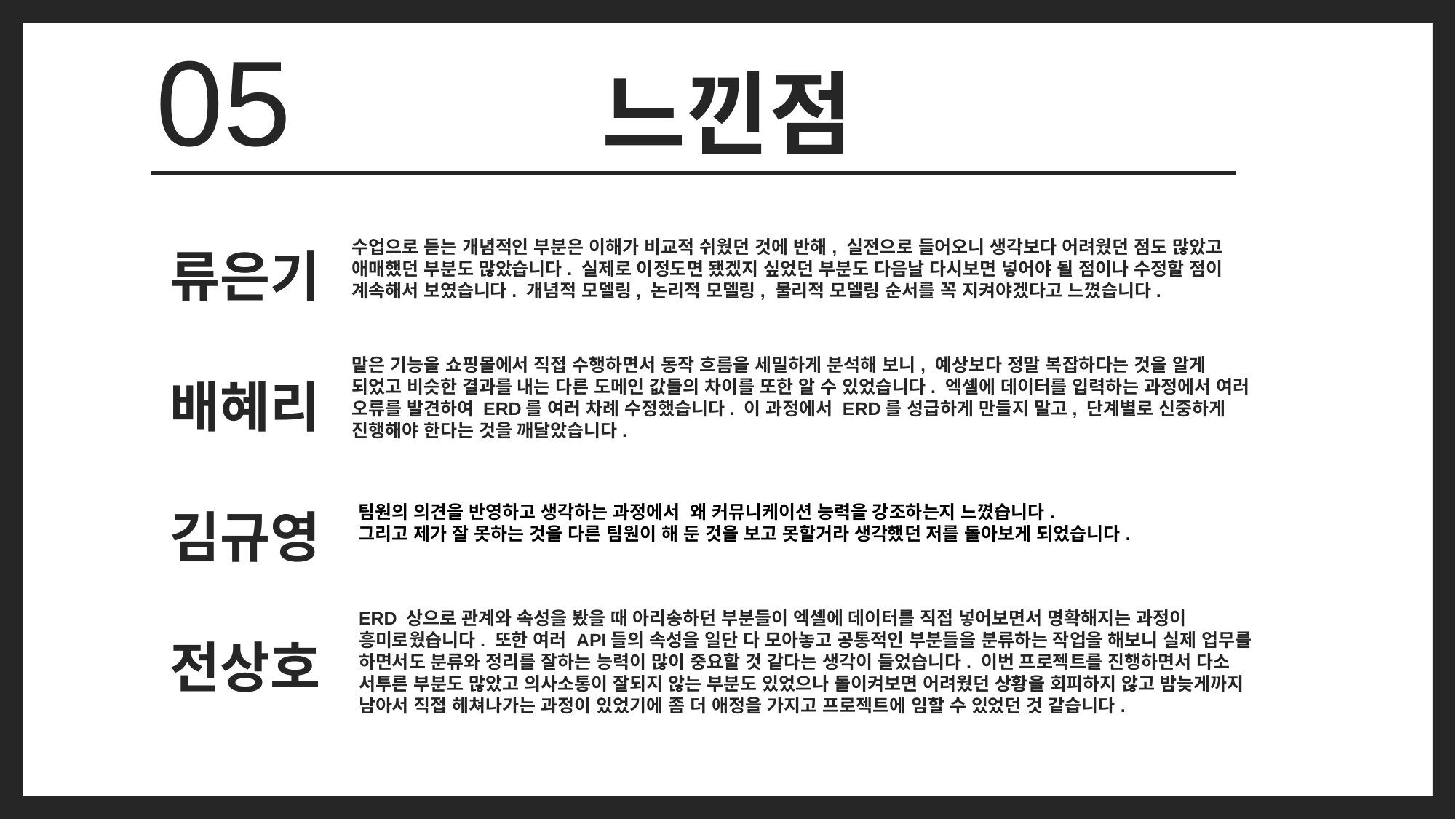

05
# 느낀점

류은기
수업으로 듣는 개념적인 부분은 이해가 비교적 쉬웠던 것에 반해, 실전으로 들어오니 생각보다 어려웠던 점도 많았고 애매했던 부분도 많았습니다. 실제로 이정도면 됐겠지 싶었던 부분도 다음날 다시보면 넣어야 될 점이나 수정할 점이 계속해서 보였습니다. 개념적 모델링, 논리적 모델링, 물리적 모델링 순서를 꼭 지켜야겠다고 느꼈습니다.
배혜리
맡은 기능을 쇼핑몰에서 직접 수행하면서 동작 흐름을 세밀하게 분석해 보니, 예상보다 정말 복잡하다는 것을 알게 되었고 비슷한 결과를 내는 다른 도메인 값들의 차이를 또한 알 수 있었습니다. 엑셀에 데이터를 입력하는 과정에서 여러 오류를 발견하여 ERD를 여러 차례 수정했습니다. 이 과정에서 ERD를 성급하게 만들지 말고, 단계별로 신중하게 진행해야 한다는 것을 깨달았습니다.
김규영
팀원의 의견을 반영하고 생각하는 과정에서  왜 커뮤니케이션 능력을 강조하는지 느꼈습니다.
그리고 제가 잘 못하는 것을 다른 팀원이 해 둔 것을 보고 못할거라 생각했던 저를 돌아보게 되었습니다.
ERD 상으로 관계와 속성을 봤을 때 아리송하던 부분들이 엑셀에 데이터를 직접 넣어보면서 명확해지는 과정이 흥미로웠습니다. 또한 여러 API들의 속성을 일단 다 모아놓고 공통적인 부분들을 분류하는 작업을 해보니 실제 업무를 하면서도 분류와 정리를 잘하는 능력이 많이 중요할 것 같다는 생각이 들었습니다. 이번 프로젝트를 진행하면서 다소 서투른 부분도 많았고 의사소통이 잘되지 않는 부분도 있었으나 돌이켜보면 어려웠던 상황을 회피하지 않고 밤늦게까지 남아서 직접 헤쳐나가는 과정이 있었기에 좀 더 애정을 가지고 프로젝트에 임할 수 있었던 것 같습니다.
전상호